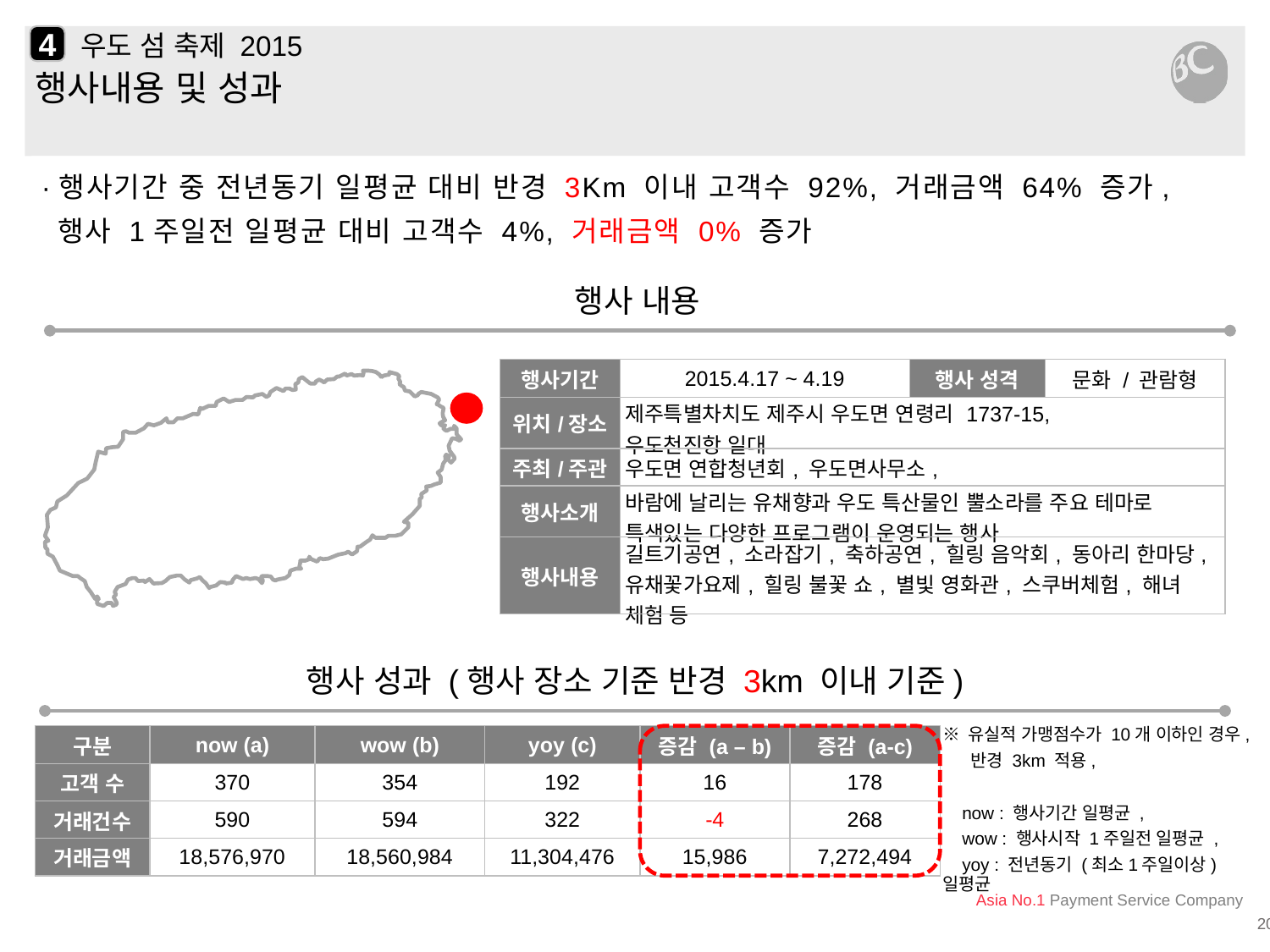

4
# 우도 섬 축제 2015
행사내용 및 성과
·행사기간 중 전년동기 일평균 대비 반경 3Km 이내 고객수 92%, 거래금액 64% 증가,
 행사 1주일전 일평균 대비 고객수 4%, 거래금액 0% 증가
행사 내용
| 행사기간 | 2015.4.17 ~ 4.19 | 행사 성격 | 문화 / 관람형 |
| --- | --- | --- | --- |
| 위치/장소 | 제주특별차치도 제주시 우도면 연령리 1737-15, 우도천진항 일대 |  |  |
| 주최/주관 | 우도면 연합청년회, 우도면사무소, |  |  |
| 행사소개 | 바람에 날리는 유채향과 우도 특산물인 뿔소라를 주요 테마로 특색있는 다양한 프로그램이 운영되는 행사 |  |  |
| 행사내용 | 길트기공연, 소라잡기, 축하공연, 힐링 음악회, 동아리 한마당, 유채꽃가요제, 힐링 불꽃 쇼, 별빛 영화관, 스쿠버체험, 해녀 체험 등 |  |  |

행사 성과 (행사 장소 기준 반경 3km 이내 기준)
| 구분 | now (a) | wow (b) | yoy (c) | 증감 (a – b) | 증감 (a-c) |
| --- | --- | --- | --- | --- | --- |
| 고객 수 | 370 | 354 | 192 | 16 | 178 |
| 거래건수 | 590 | 594 | 322 | -4 | 268 |
| 거래금액 | 18,576,970 | 18,560,984 | 11,304,476 | 15,986 | 7,272,494 |

※ 유실적 가맹점수가 10개 이하인 경우,
     반경 3km 적용,

    now : 행사기간 일평균 ,
    wow : 행사시작 1주일전 일평균 ,
    yoy : 전년동기 (최소1주일이상) 일평균